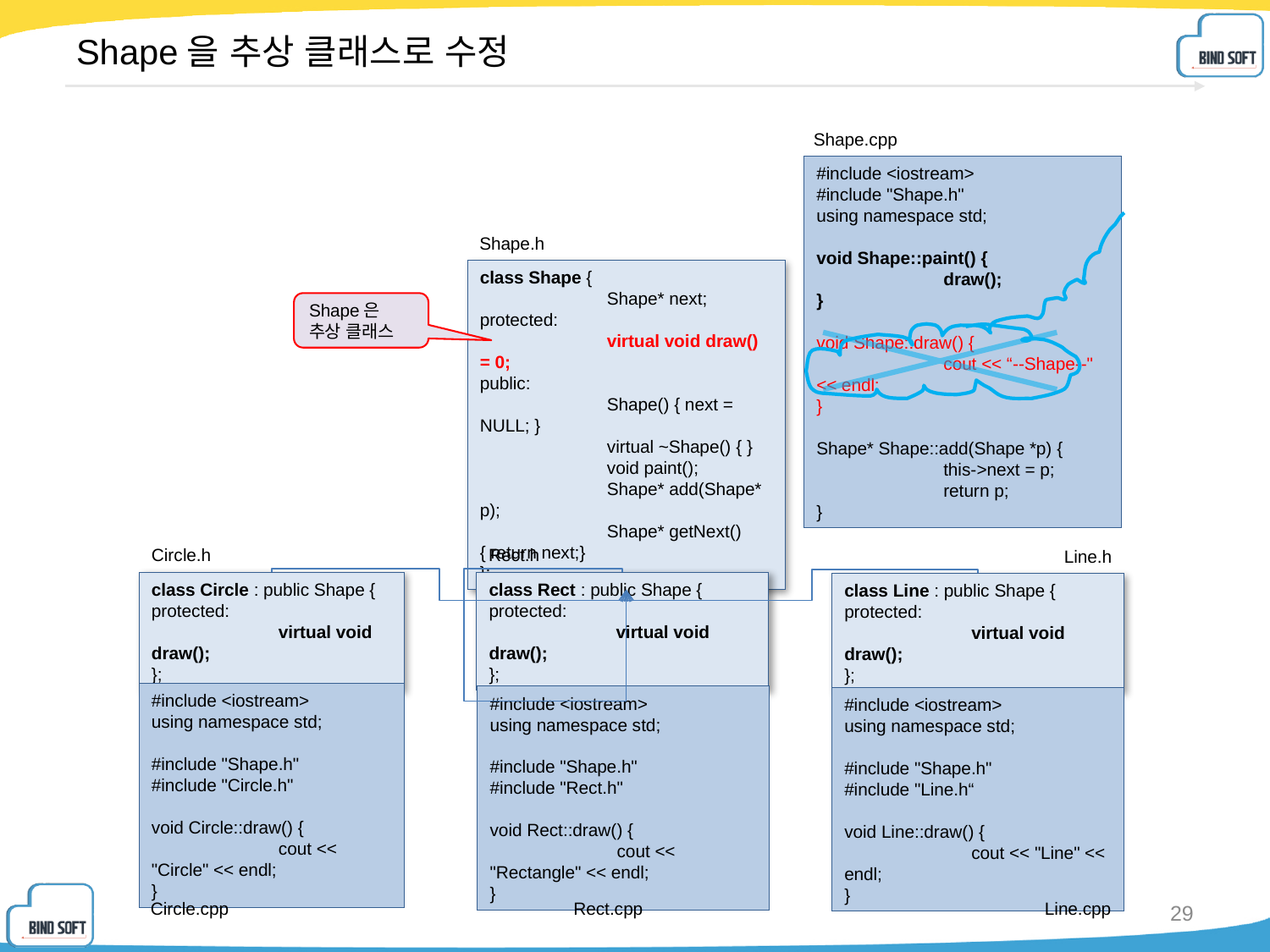

# Shape을 추상 클래스로 수정
Shape.cpp
#include <iostream>
#include "Shape.h"
using namespace std;

void Shape::paint() {
	draw();
}

void Shape::draw() {
	cout << “--Shape--" << endl;
}

Shape* Shape::add(Shape *p) {
	this->next = p;
	return p;
}

Shape.h
class Shape {
	Shape* next;
protected:
	virtual void draw() = 0;
public:
	Shape() { next = NULL; }
	virtual ~Shape() { }
	void paint();
	Shape* add(Shape* p);
	Shape* getNext() { return next;}
};
Shape은
추상 클래스

Rect.h
Circle.h
Line.h
class Rect : public Shape {
protected:
	virtual void draw();
};
class Circle : public Shape {
protected:
	virtual void draw();
};
class Line : public Shape {
protected:
	virtual void draw();
};
#include <iostream>
using namespace std;

#include "Shape.h"
#include "Circle.h"

void Circle::draw() {
	cout << "Circle" << endl;
}
#include <iostream>
using namespace std;

#include "Shape.h"
#include "Rect.h"

void Rect::draw() {
	cout << "Rectangle" << endl;
}
#include <iostream>
using namespace std;

#include "Shape.h"
#include "Line.h“

void Line::draw() {
	cout << "Line" << endl;
}
Circle.cpp
Rect.cpp
Line.cpp
29